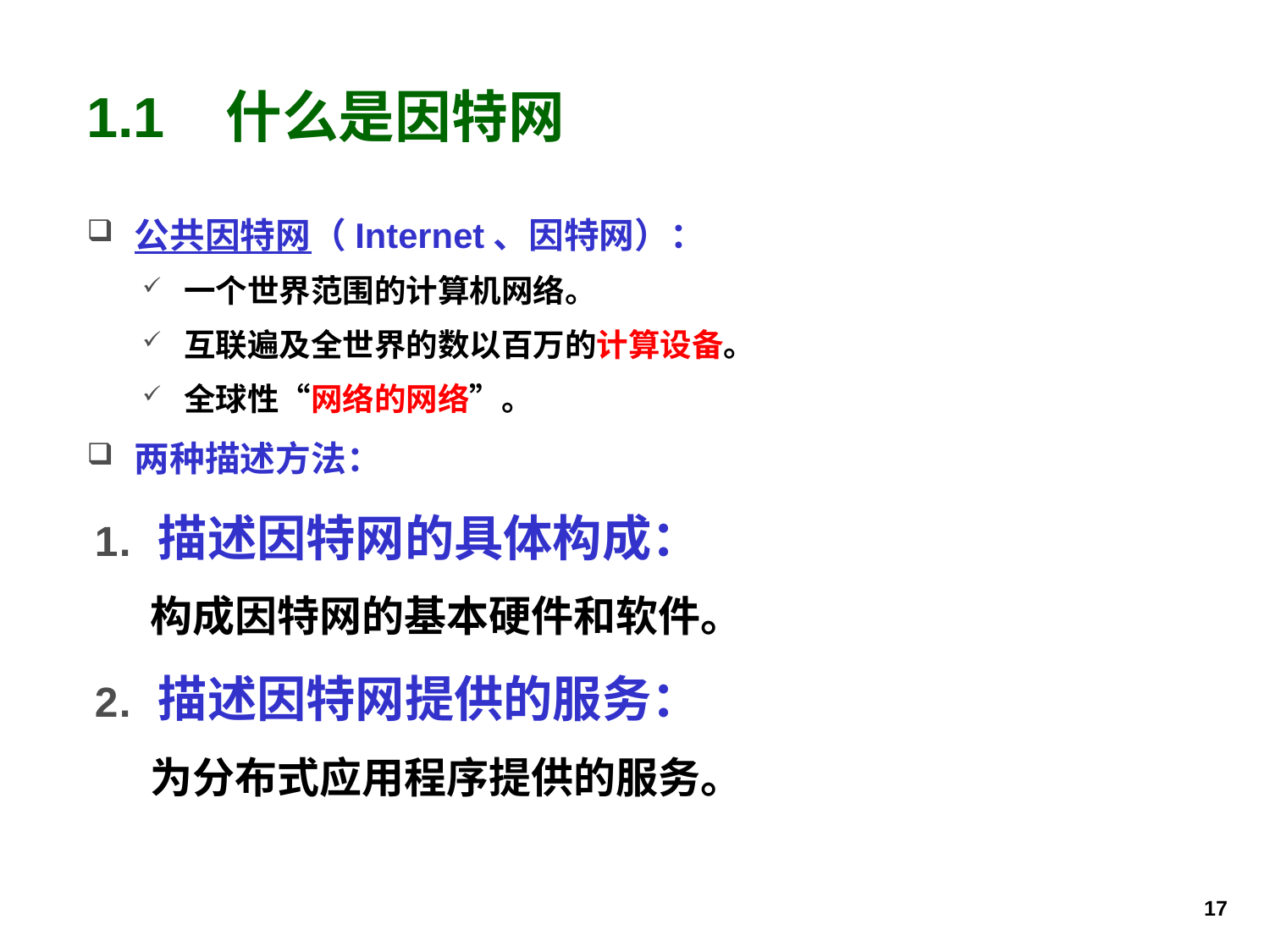

# 1.1   什么是因特网
公共因特网（Internet、因特网）：
  一个世界范围的计算机网络。
  互联遍及全世界的数以百万的计算设备。
  全球性“网络的网络”。
两种描述方法：
描述因特网的具体构成：
构成因特网的基本硬件和软件。
描述因特网提供的服务：
为分布式应用程序提供的服务。

17